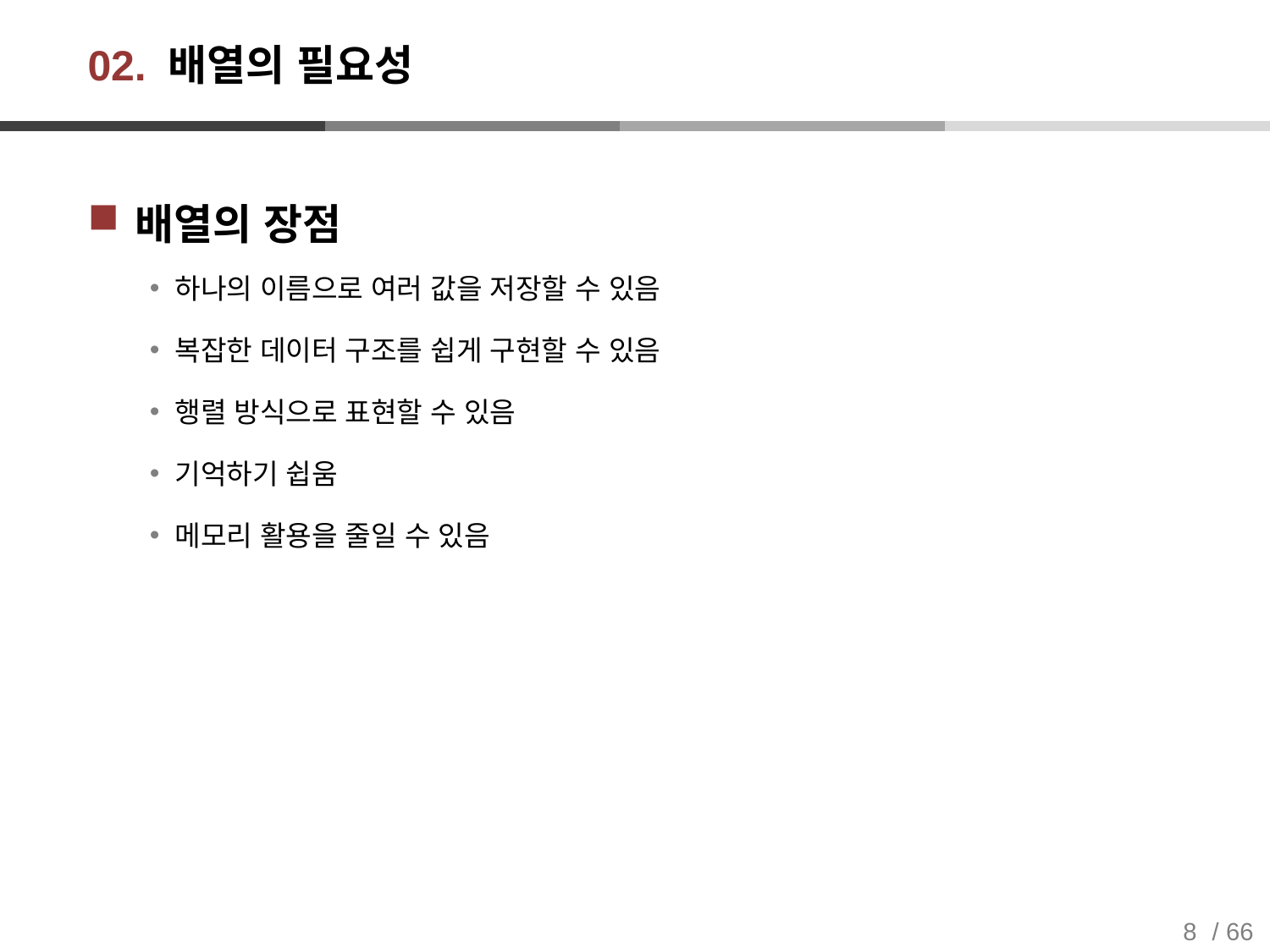

# 02. 배열의 필요성
배열의 장점
하나의 이름으로 여러 값을 저장할 수 있음
복잡한 데이터 구조를 쉽게 구현할 수 있음
행렬 방식으로 표현할 수 있음
기억하기 쉽움
메모리 활용을 줄일 수 있음